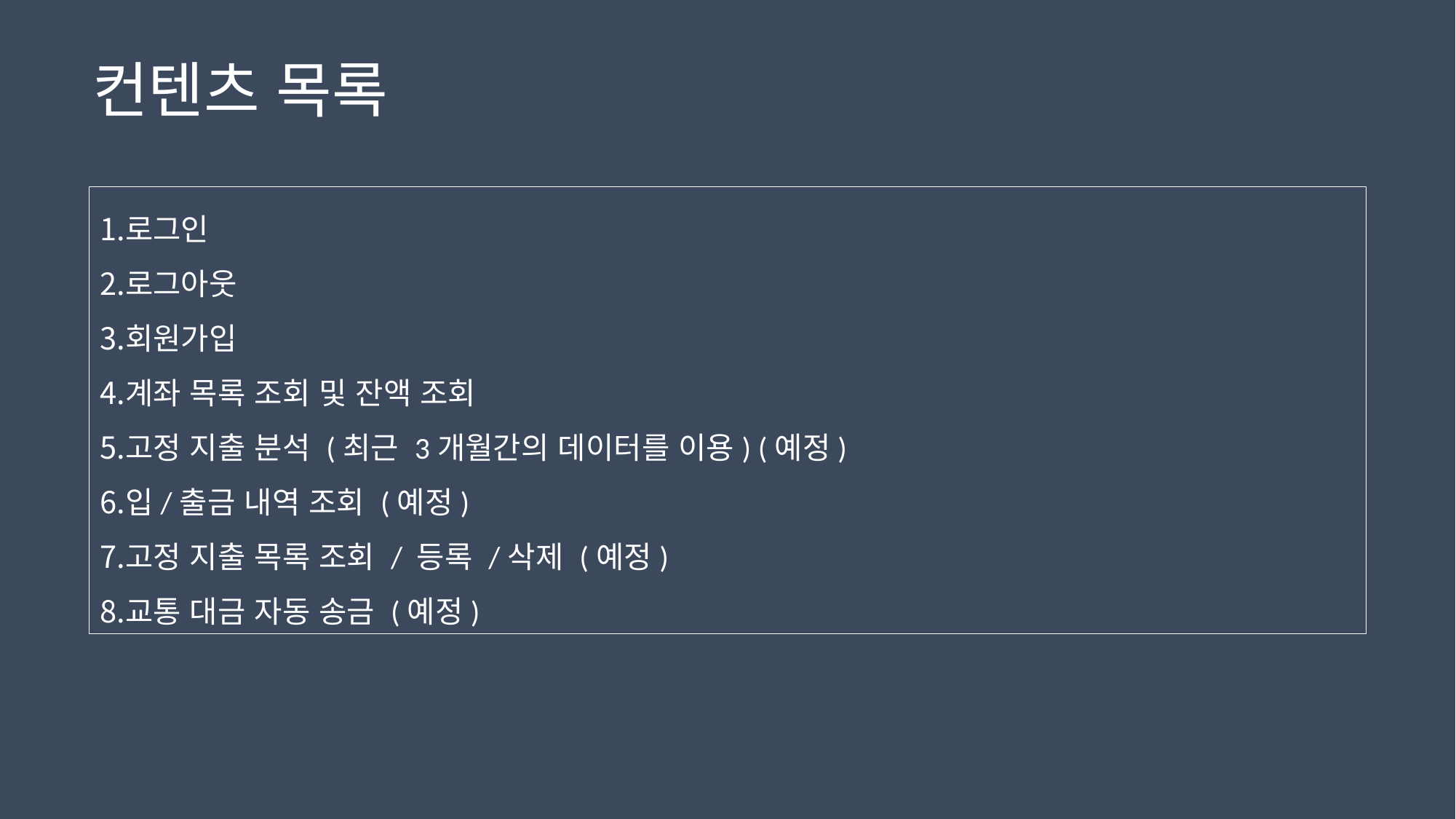

컨텐츠 목록
로그인
로그아웃
회원가입
계좌 목록 조회 및 잔액 조회
고정 지출 분석 (최근 3개월간의 데이터를 이용) (예정)
입/출금 내역 조회 (예정)
고정 지출 목록 조회 / 등록 /삭제 (예정)
교통 대금 자동 송금 (예정)